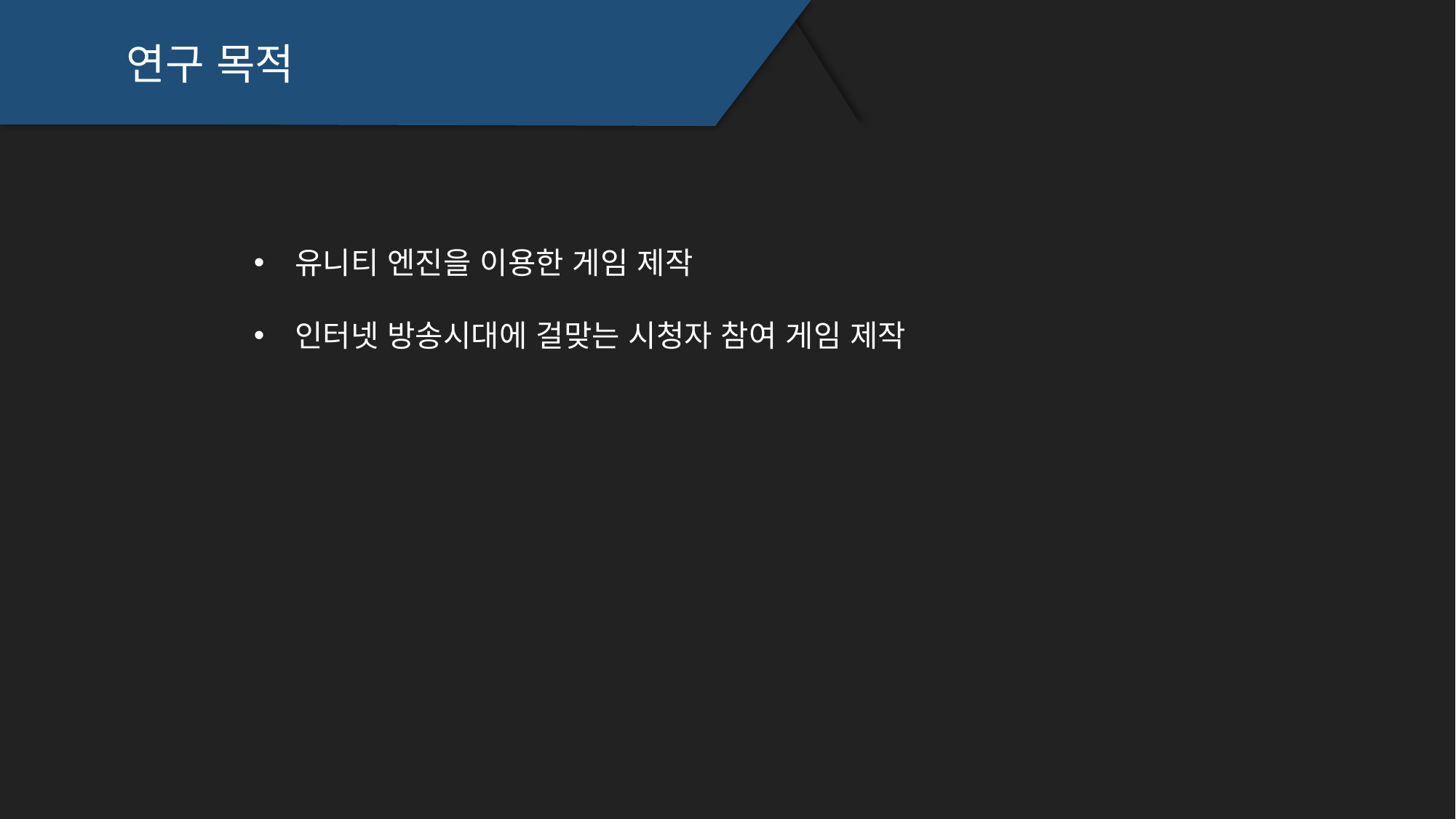

연구 목적
유니티 엔진을 이용한 게임 제작

인터넷 방송시대에 걸맞는 시청자 참여 게임 제작